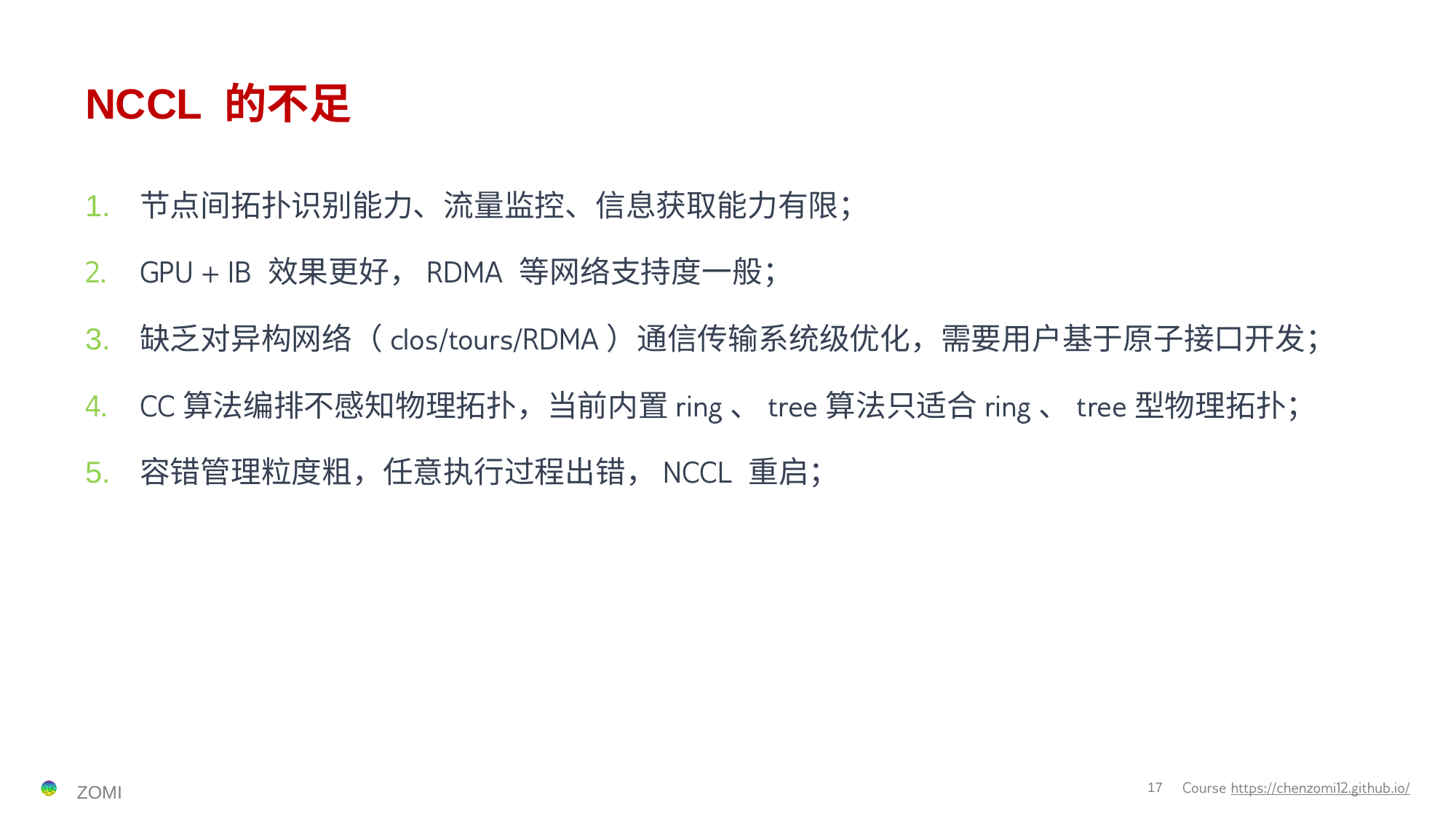

# NCCL 的不足
节点间拓扑识别能力、流量监控、信息获取能力有限；
GPU + IB 效果更好，RDMA 等网络支持度一般；
缺乏对异构网络（clos/tours/RDMA）通信传输系统级优化，需要用户基于原子接口开发；
CC算法编排不感知物理拓扑，当前内置ring、tree算法只适合ring、tree型物理拓扑；
容错管理粒度粗，任意执行过程出错，NCCL 重启；